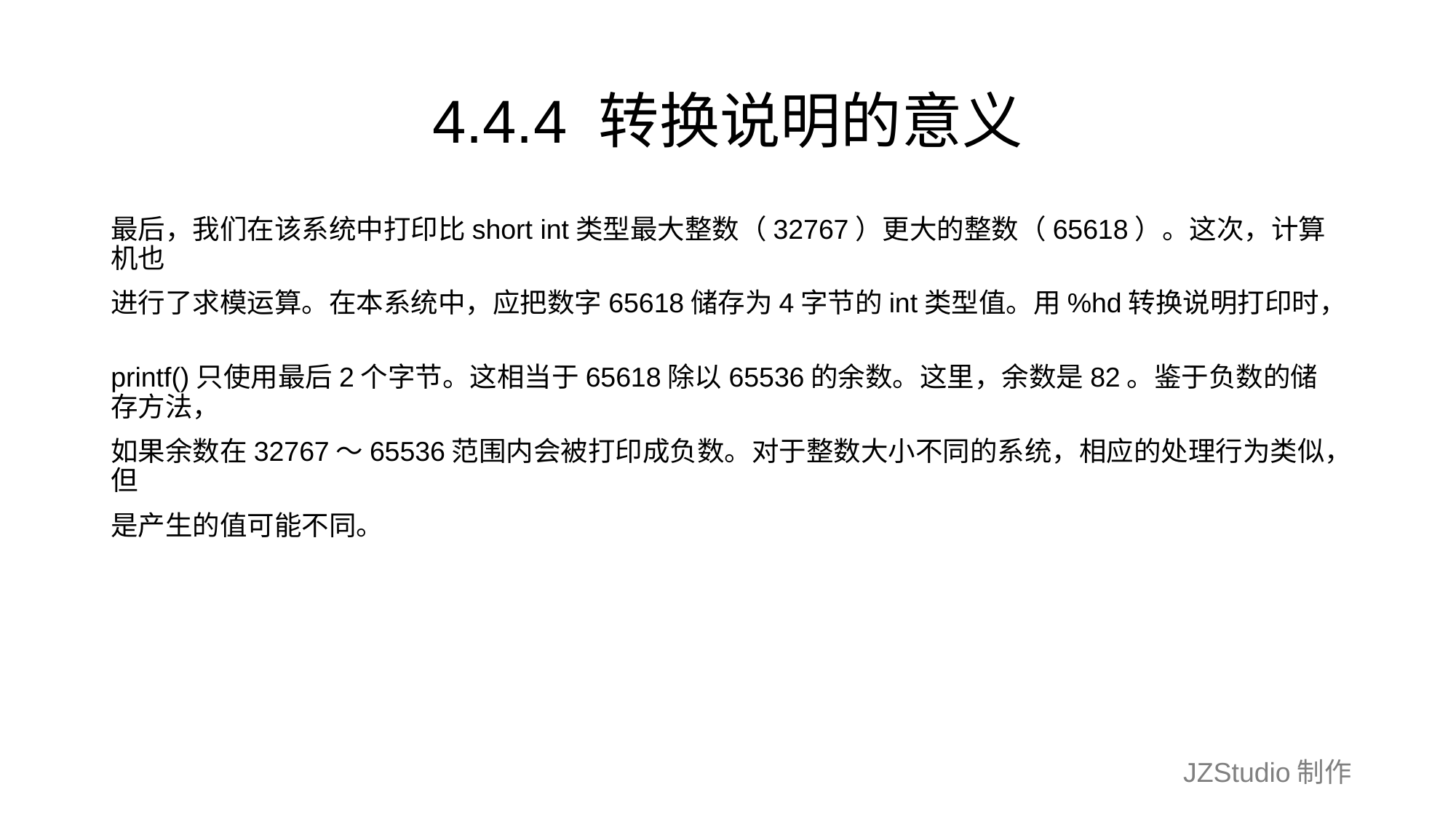

# 4.4.4 转换说明的意义
最后，我们在该系统中打印比short int类型最大整数（32767）更大的整数（65618）。这次，计算机也
进行了求模运算。在本系统中，应把数字65618储存为4字节的int类型值。用%hd转换说明打印时，
printf()只使用最后2个字节。这相当于65618除以65536的余数。这里，余数是82。鉴于负数的储存方法，
如果余数在32767～65536范围内会被打印成负数。对于整数大小不同的系统，相应的处理行为类似，但
是产生的值可能不同。